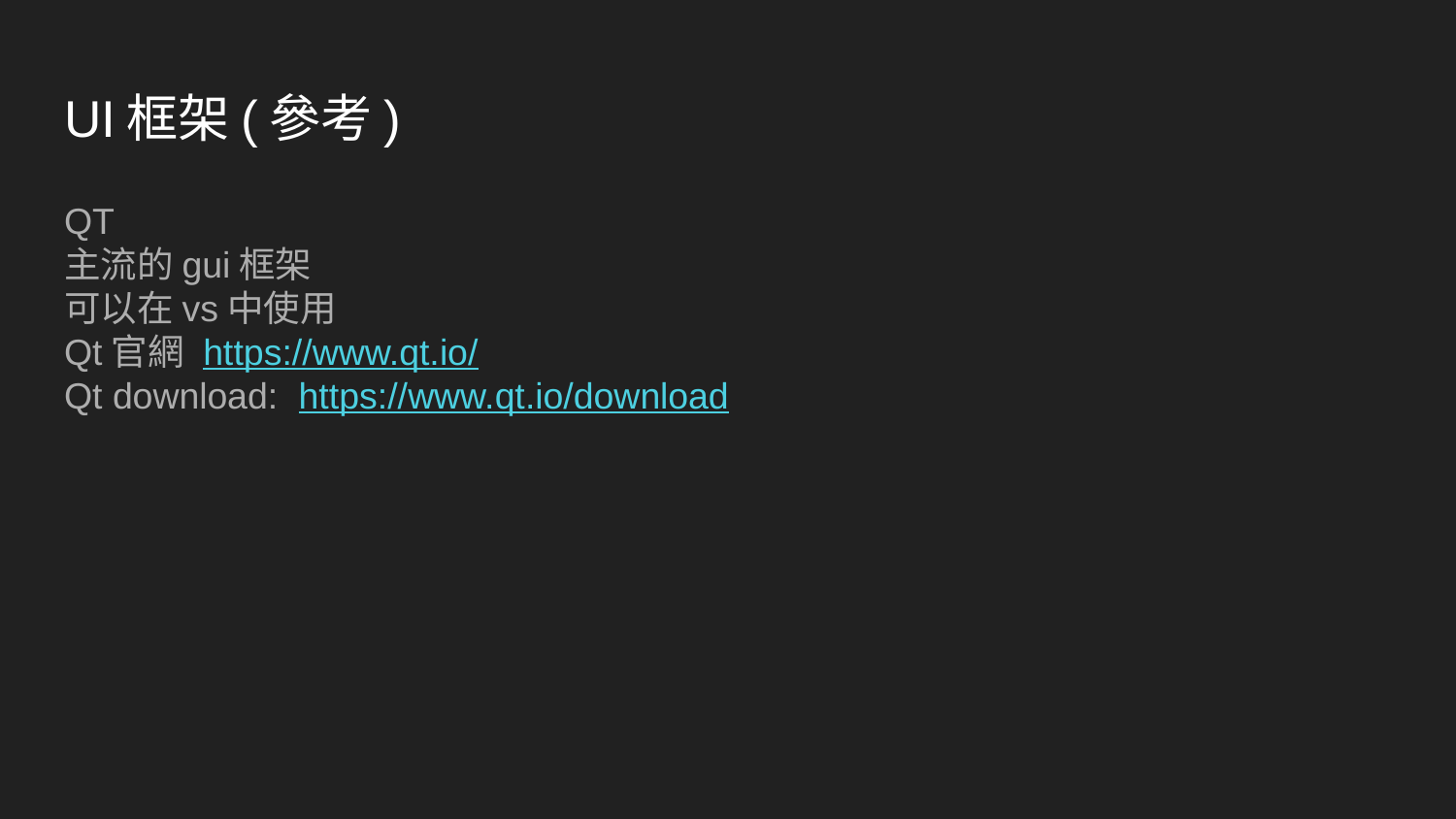

# UI框架(參考)

QT
主流的gui框架
可以在vs中使用
Qt官網 https://www.qt.io/
Qt download:  https://www.qt.io/download